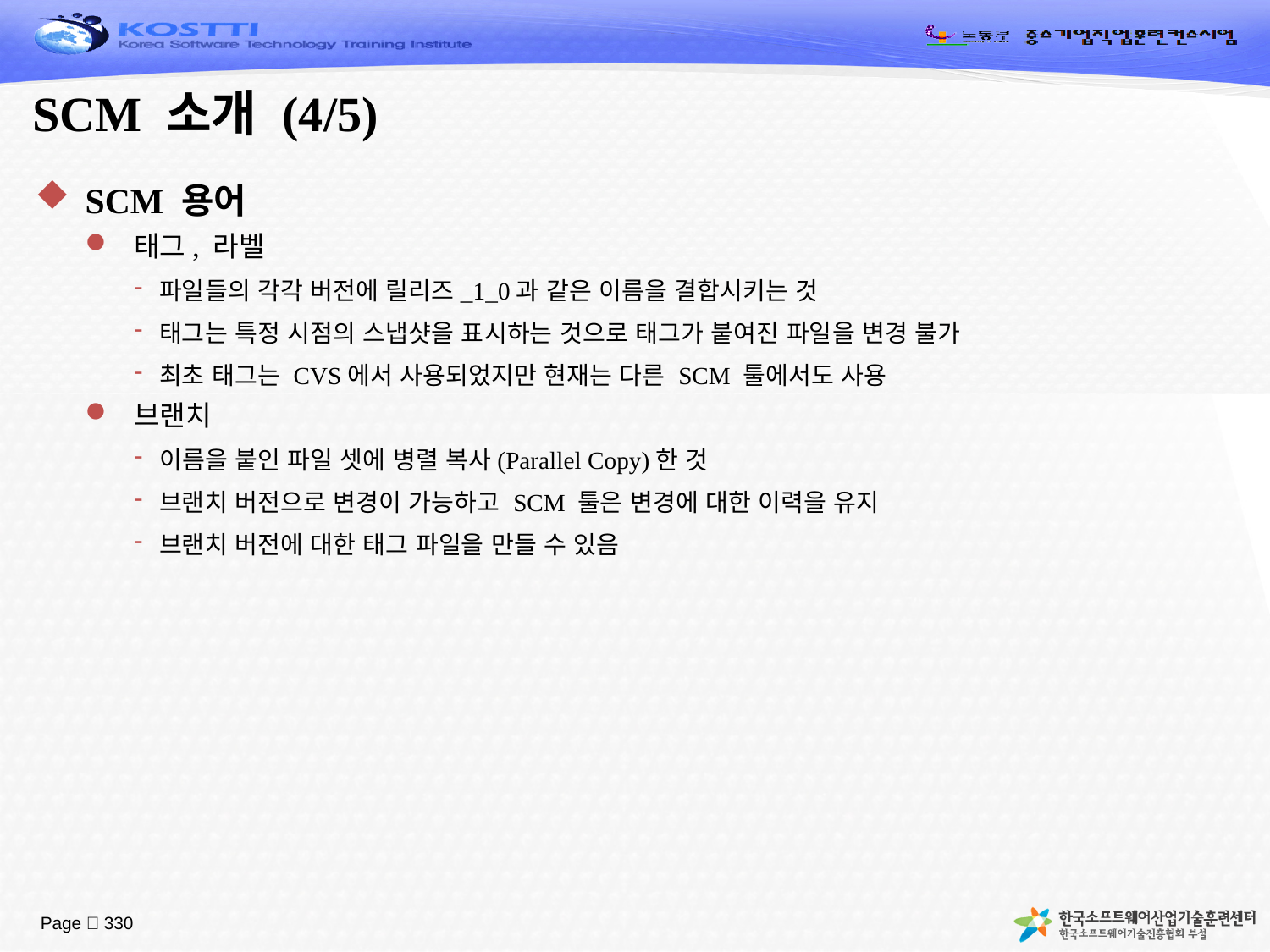

# SCM 소개 (4/5)
SCM 용어
태그, 라벨
파일들의 각각 버전에 릴리즈_1_0과 같은 이름을 결합시키는 것
태그는 특정 시점의 스냅샷을 표시하는 것으로 태그가 붙여진 파일을 변경 불가
최초 태그는 CVS에서 사용되었지만 현재는 다른 SCM 툴에서도 사용
브랜치
이름을 붙인 파일 셋에 병렬 복사(Parallel Copy)한 것
브랜치 버전으로 변경이 가능하고 SCM 툴은 변경에 대한 이력을 유지
브랜치 버전에 대한 태그 파일을 만들 수 있음